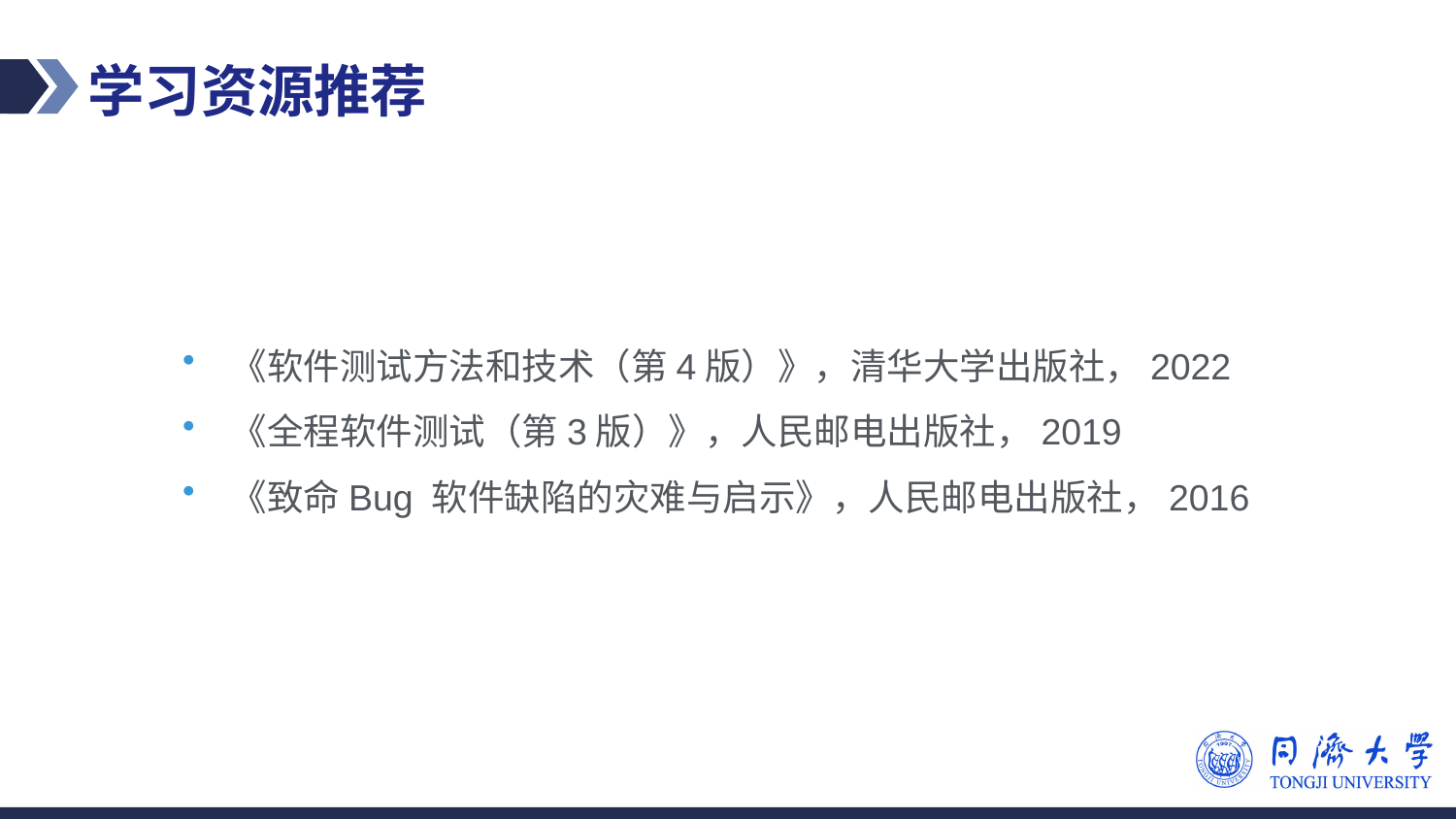

学习资源推荐

《软件测试方法和技术（第4版）》，清华大学出版社，2022
《全程软件测试（第3版）》，人民邮电出版社，2019
《致命Bug 软件缺陷的灾难与启示》，人民邮电出版社，2016